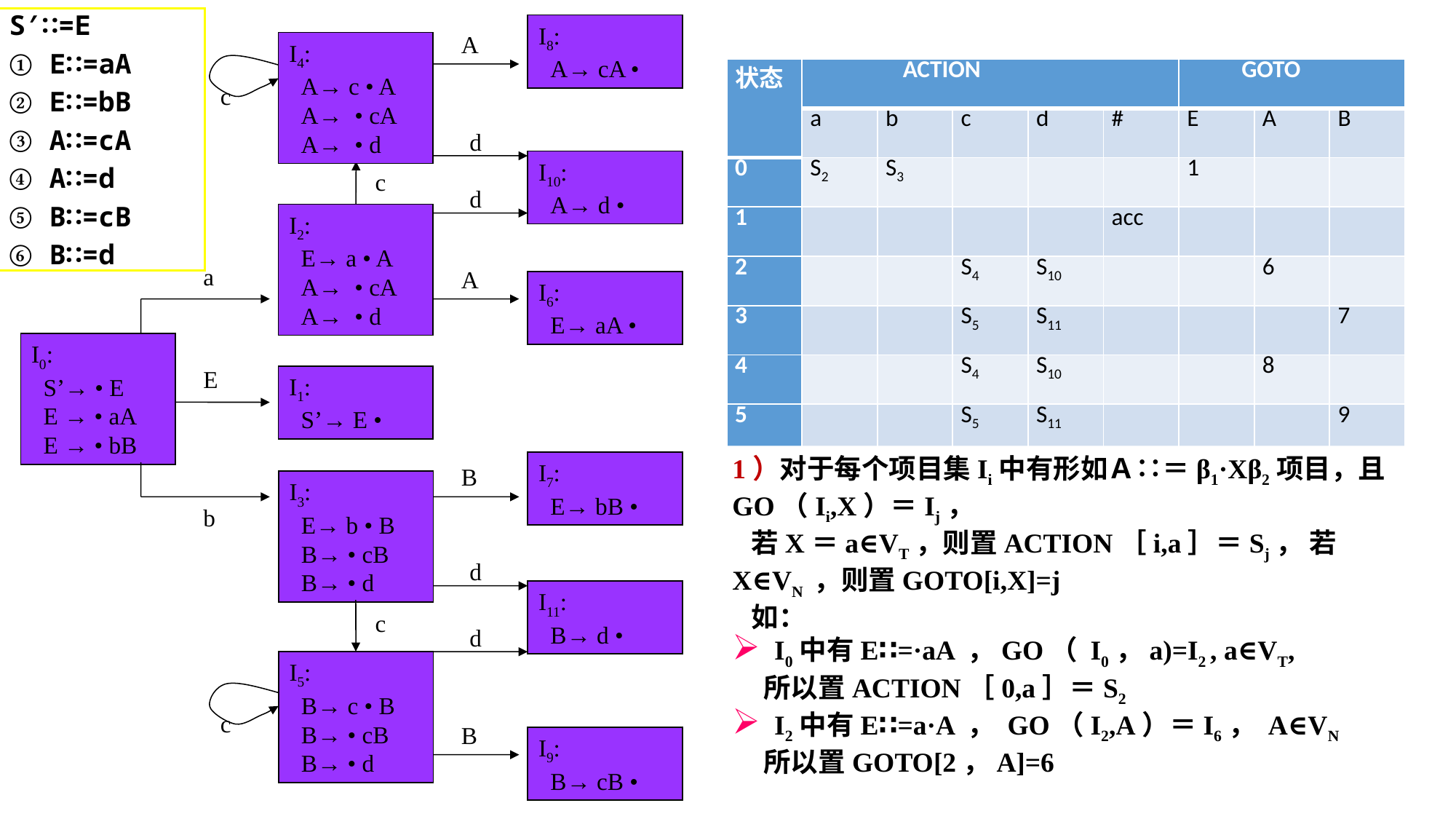

S′∷=E
① E∷=aA
② E∷=bB
③ A∷=cA
④ A∷=d
⑤ B∷=cB
⑥ B∷=d
I8:
  A→ cA •
A
I4:
  A→ c • A
  A→  • cA
  A→  • d

| 状态 | ACTION |  |  |  |  | GOTO |  |  |
| --- | --- | --- | --- | --- | --- | --- | --- | --- |
|  | a | b | c | d | # | E | A | B |
| 0 | S2 | S3 |  |  |  | 1 |  |  |
| 1 |  |  |  |  | acc |  |  |  |
| 2 |  |  | S4 | S10 |  |  | 6 |  |
| 3 |  |  | S5 | S11 |  |  |  | 7 |
| 4 |  |  | S4 | S10 |  |  | 8 |  |
| 5 |  |  | S5 | S11 |  |  |  | 9 |
| 6 | r1 | r1 | r1 | r1 | r1 |  |  |  |
| 7 | r2 | r2 | r2 | r2 | r2 |  |  |  |
| 8 | r3 | r3 | r3 | r3 | r3 |  |  |  |
| 9 | r5 | r5 | r5 | r5 | r5 |  |  |  |
| 10 | r4 | r4 | r4 | r4 | r4 |  |  |  |
| 11 | r6 | r6 | r6 | r6 | r6 |  |  |  |

c
d
I10:
  A→ d •

c

d
I2:
  E→ a • A
  A→  • cA
  A→  • d

a
A
I6:
  E→ aA •

I0:
  S’→ • E
  E → • aA
  E → • bB
E

I1:
  S’→ E •
1）对于每个项目集Ii中有形如Ａ∷＝β1·Xβ2项目，且GO（Ii,X）＝Ij，
  若X＝a∈VT，则置ACTION［i,a］＝Sj， 若X∈VN ，则置GOTO[i,X]=j
  如：
  I0中有E∷=·aA ，GO（ I0，a)=I2 , a∈VT,
    所以置ACTION［0,a］＝S2
  I2中有E∷=a·A ， GO（I2,A）＝I6， A∈VN
    所以置GOTO[2，A]=6
I7:
  E→ bB •
B

I3:
  E→ b • B
  B→ • cB
  B→ • d

b

d
I11:
  B→ d •

c
d
I5:
  B→ c • B
  B→ • cB
  B→ • d

c
B
I9:
  B→ cB •